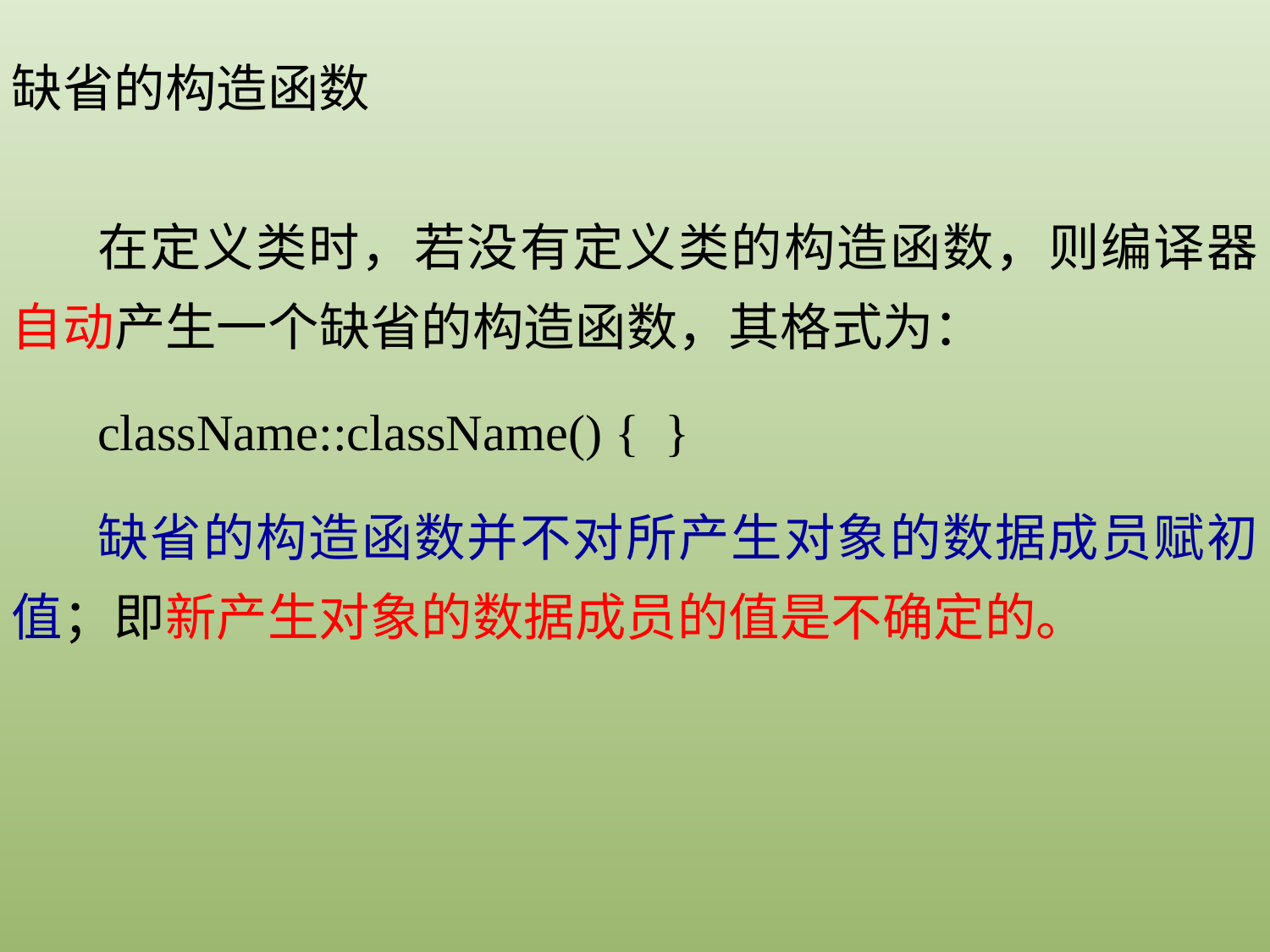

缺省的构造函数
在定义类时，若没有定义类的构造函数，则编译器自动产生一个缺省的构造函数，其格式为：
className::className() {  }
缺省的构造函数并不对所产生对象的数据成员赋初值；即新产生对象的数据成员的值是不确定的。
664